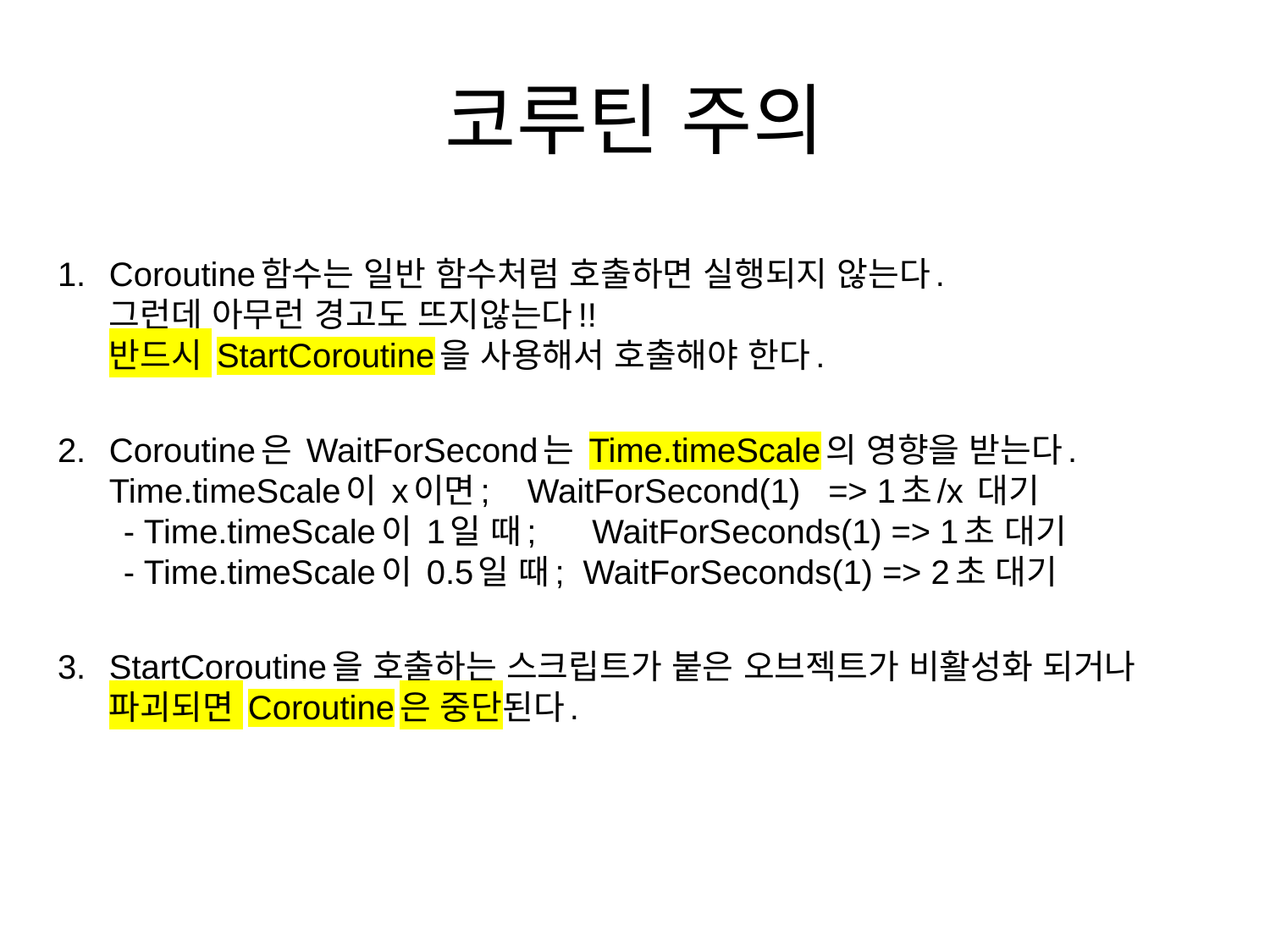

# 코루틴 주의
Coroutine함수는 일반 함수처럼 호출하면 실행되지 않는다. 
그런데 아무런 경고도 뜨지않는다!!
반드시 StartCoroutine을 사용해서 호출해야 한다.

Coroutine은 WaitForSecond는 Time.timeScale의 영향을 받는다.
Time.timeScale이 x이면;	    WaitForSecond(1)   => 1초/x 대기
 - Time.timeScale이 1일 때;      WaitForSeconds(1) => 1초 대기
 - Time.timeScale이 0.5일 때;  WaitForSeconds(1) => 2초 대기

StartCoroutine을 호출하는 스크립트가 붙은 오브젝트가 비활성화 되거나 파괴되면 Coroutine은 중단된다.